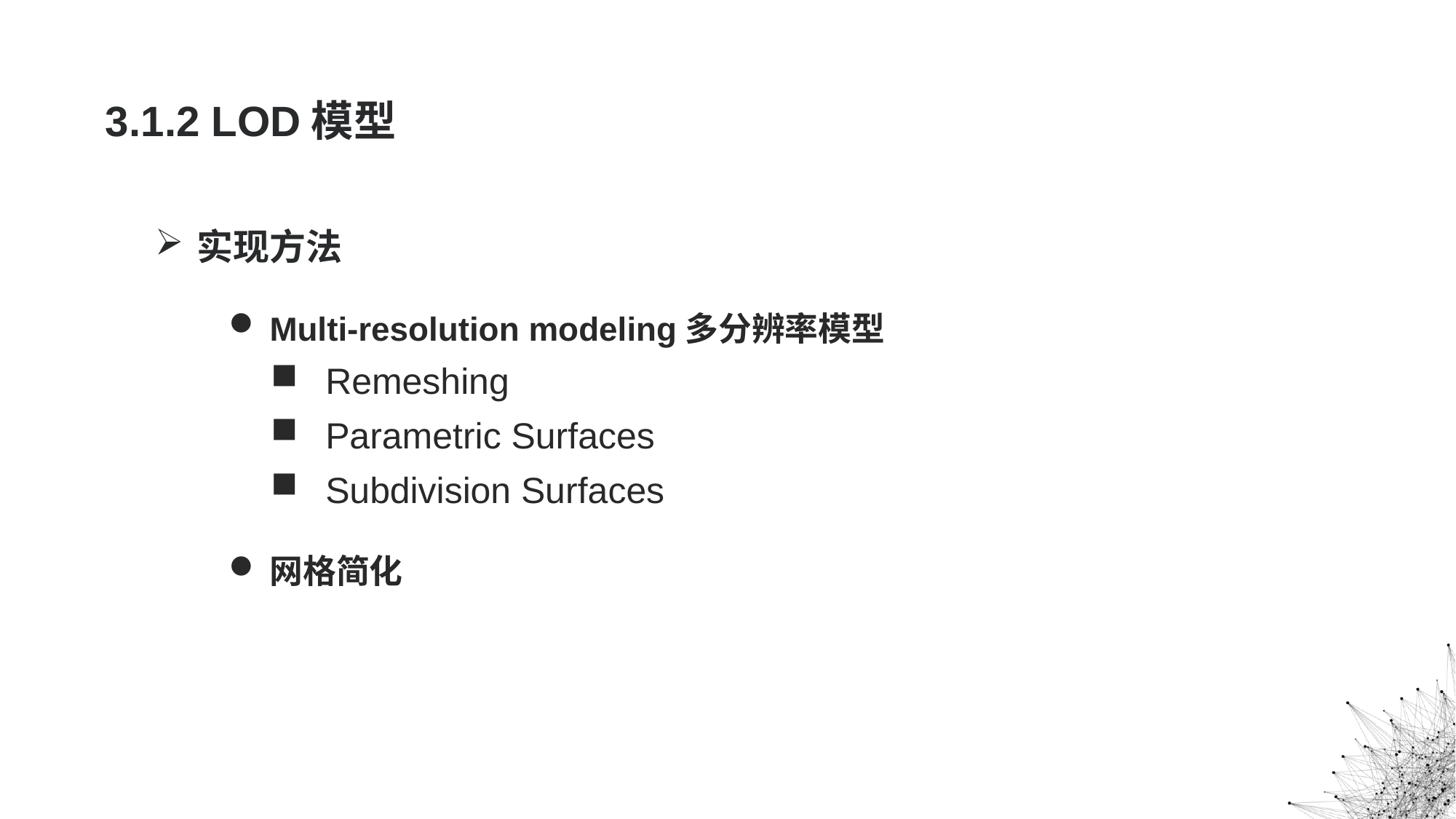

# 3.1.2 LOD模型
实现方法
Multi-resolution modeling多分辨率模型
Remeshing
Parametric Surfaces
Subdivision Surfaces
网格简化